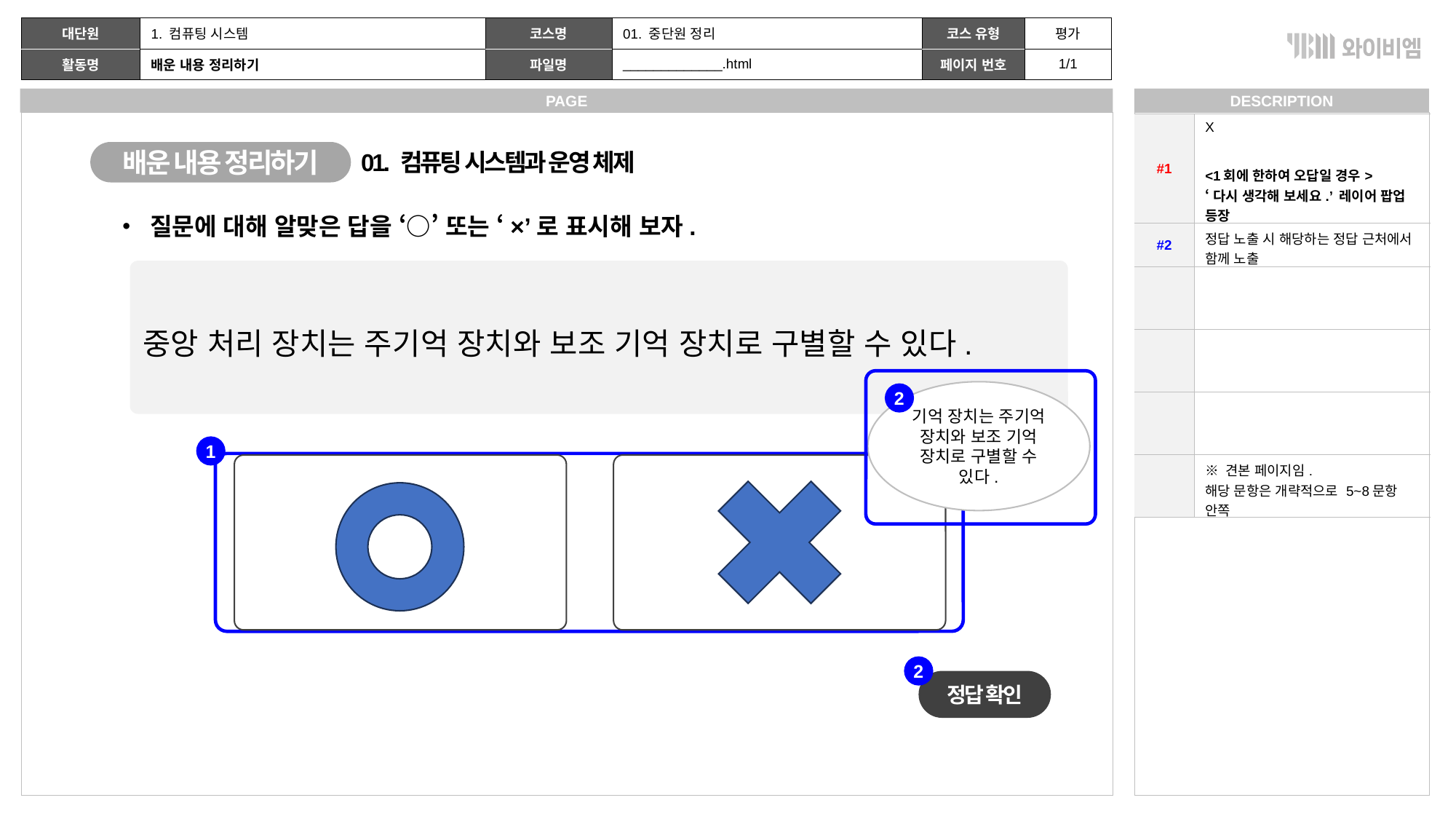

|  | 1. 컴퓨팅 시스템 |  | 01. 중단원 정리 |  | 평가 |
| --- | --- | --- | --- | --- | --- |
|  | 배운 내용 정리하기 |  | \_\_\_\_\_\_\_\_\_\_\_\_\_.html |  | 1/1 |
| #1 | X <1회에 한하여 오답일 경우> ‘다시 생각해 보세요.’ 레이어 팝업 등장 |
| --- | --- |
| #2 | 정답 노출 시 해당하는 정답 근처에서 함께 노출 |
|  |  |
|  |  |
|  |  |
|  | ※ 견본 페이지임. 해당 문항은 개략적으로 5~8문항 안쪽 |
배운 내용 정리하기
01. 컴퓨팅 시스템과 운영 체제
• 질문에 대해 알맞은 답을 ‘○’ 또는 ‘×’로 표시해 보자.
중앙 처리 장치는 주기억 장치와 보조 기억 장치로 구별할 수 있다.

기억 장치는 주기억 장치와 보조 기억 장치로 구별할 수 있다.
2
1

2
정답 확인